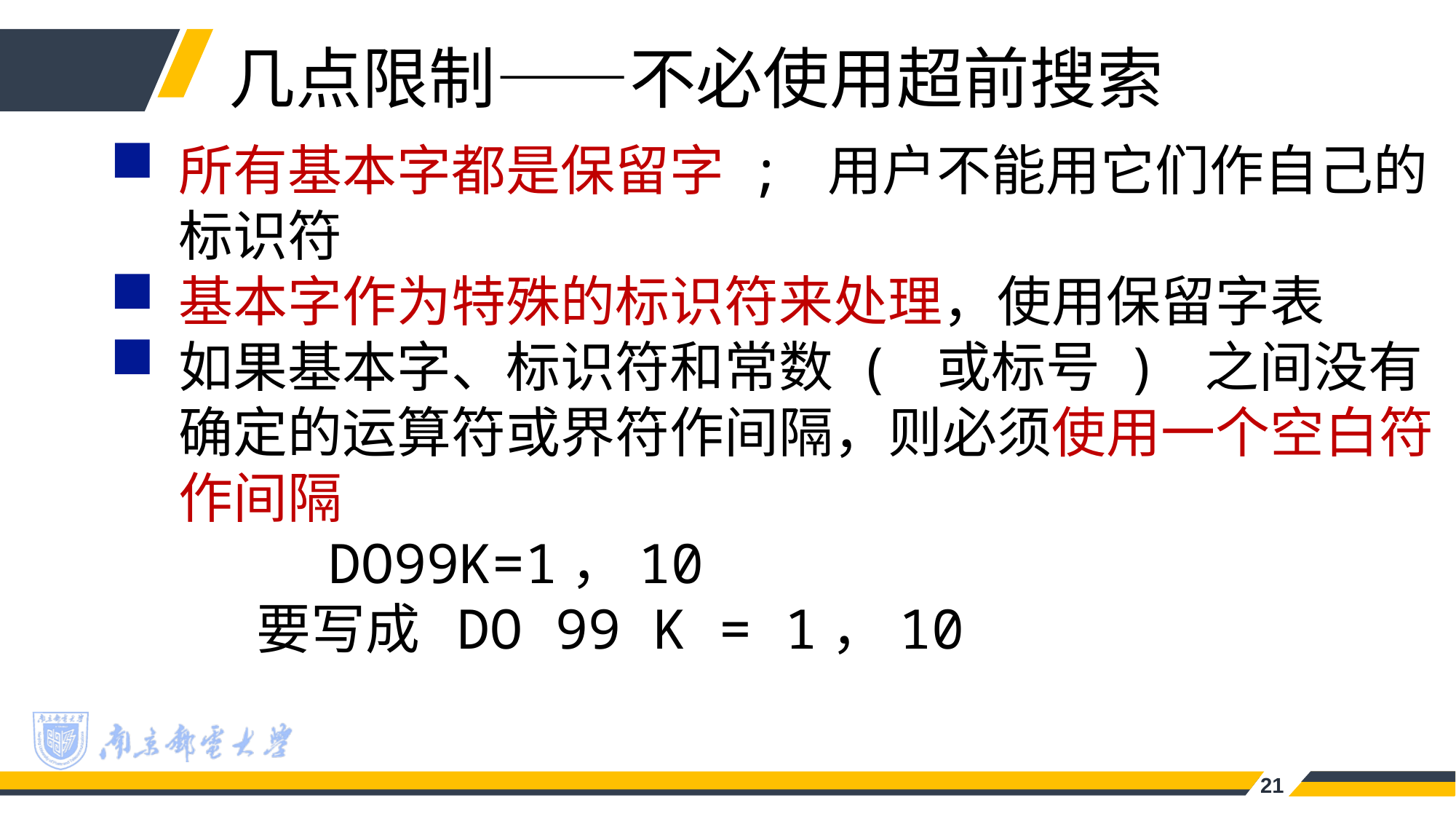

几点限制——不必使用超前搜索
所有基本字都是保留字 ; 用户不能用它们作自己的标识符
基本字作为特殊的标识符来处理，使用保留字表
如果基本字、标识符和常数 ( 或标号 ) 之间没有 确定的运算符或界符作间隔，则必须使用一个空白符作间隔
	DO99K=1，10
  要写成  DO 99 K = 1，10
21